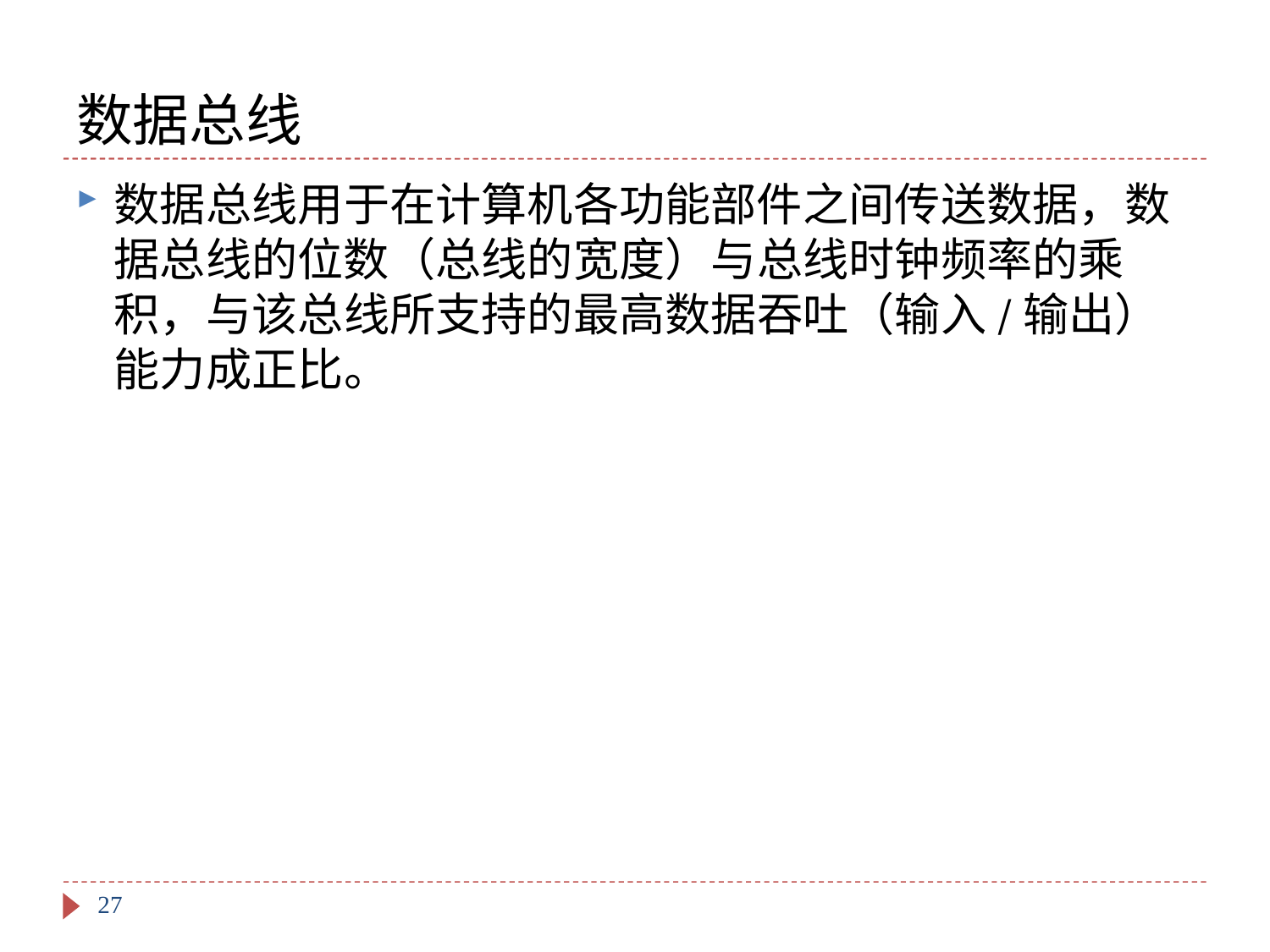

# 数据总线
数据总线用于在计算机各功能部件之间传送数据，数据总线的位数（总线的宽度）与总线时钟频率的乘积，与该总线所支持的最高数据吞吐（输入/输出）能力成正比。

27